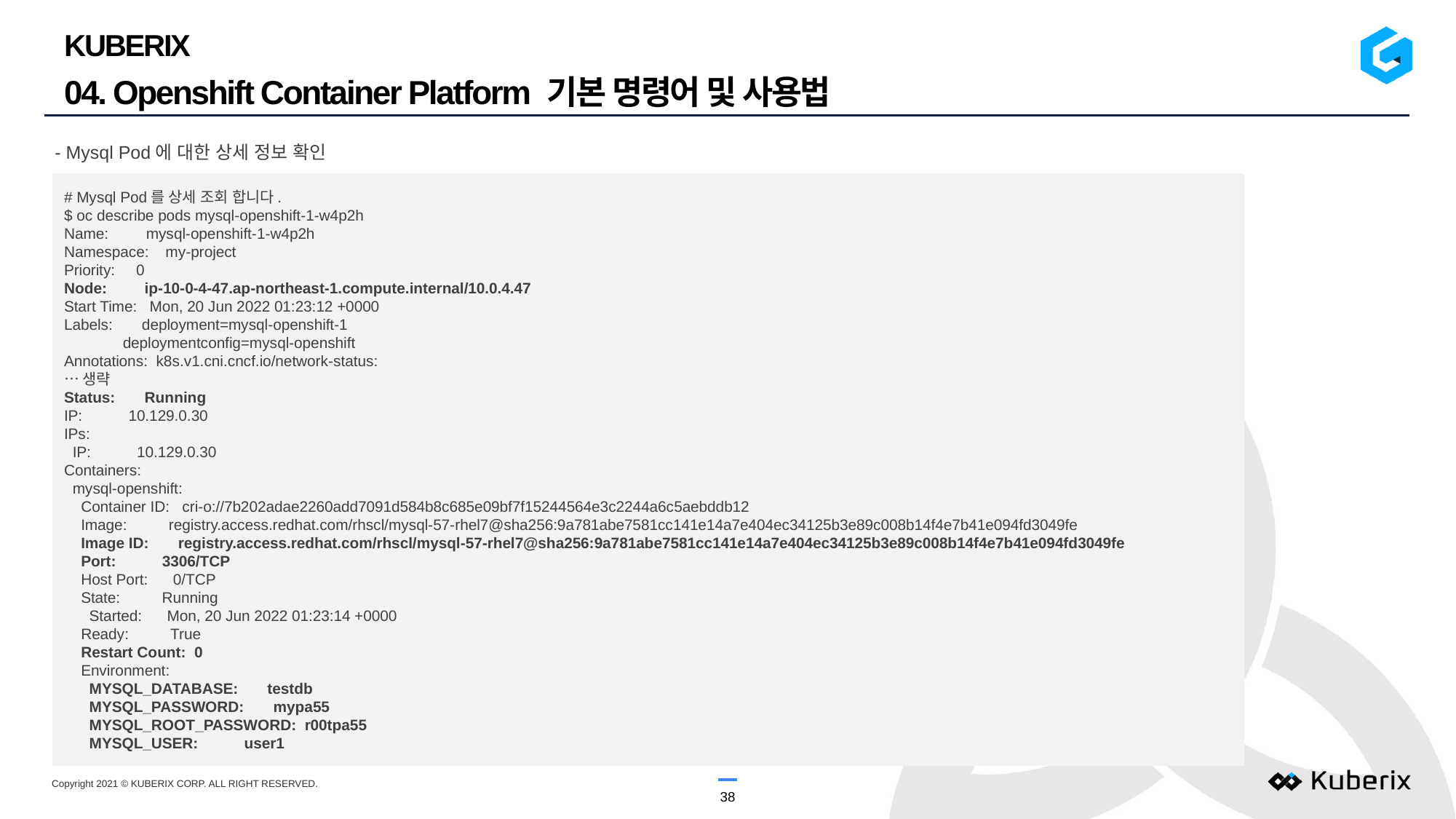

KUBERIX
04. Openshift Container Platform 기본 명령어 및 사용법
- Mysql Pod에 대한 상세 정보 확인
# Mysql Pod를 상세 조회 합니다.
$ oc describe pods mysql-openshift-1-w4p2h
Name:         mysql-openshift-1-w4p2h
Namespace:    my-project
Priority:     0
Node:         ip-10-0-4-47.ap-northeast-1.compute.internal/10.0.4.47
Start Time:   Mon, 20 Jun 2022 01:23:12 +0000
Labels:       deployment=mysql-openshift-1
              deploymentconfig=mysql-openshift
Annotations:  k8s.v1.cni.cncf.io/network-status:
…생략
Status:       Running
IP:           10.129.0.30
IPs:
  IP:           10.129.0.30
Containers:
  mysql-openshift:
    Container ID:   cri-o://7b202adae2260add7091d584b8c685e09bf7f15244564e3c2244a6c5aebddb12
    Image:          registry.access.redhat.com/rhscl/mysql-57-rhel7@sha256:9a781abe7581cc141e14a7e404ec34125b3e89c008b14f4e7b41e094fd3049fe
    Image ID:       registry.access.redhat.com/rhscl/mysql-57-rhel7@sha256:9a781abe7581cc141e14a7e404ec34125b3e89c008b14f4e7b41e094fd3049fe
    Port:           3306/TCP
    Host Port:      0/TCP
    State:          Running
      Started:      Mon, 20 Jun 2022 01:23:14 +0000
    Ready:          True
    Restart Count:  0
    Environment:
      MYSQL_DATABASE:       testdb
      MYSQL_PASSWORD:       mypa55
      MYSQL_ROOT_PASSWORD:  r00tpa55
      MYSQL_USER:           user1